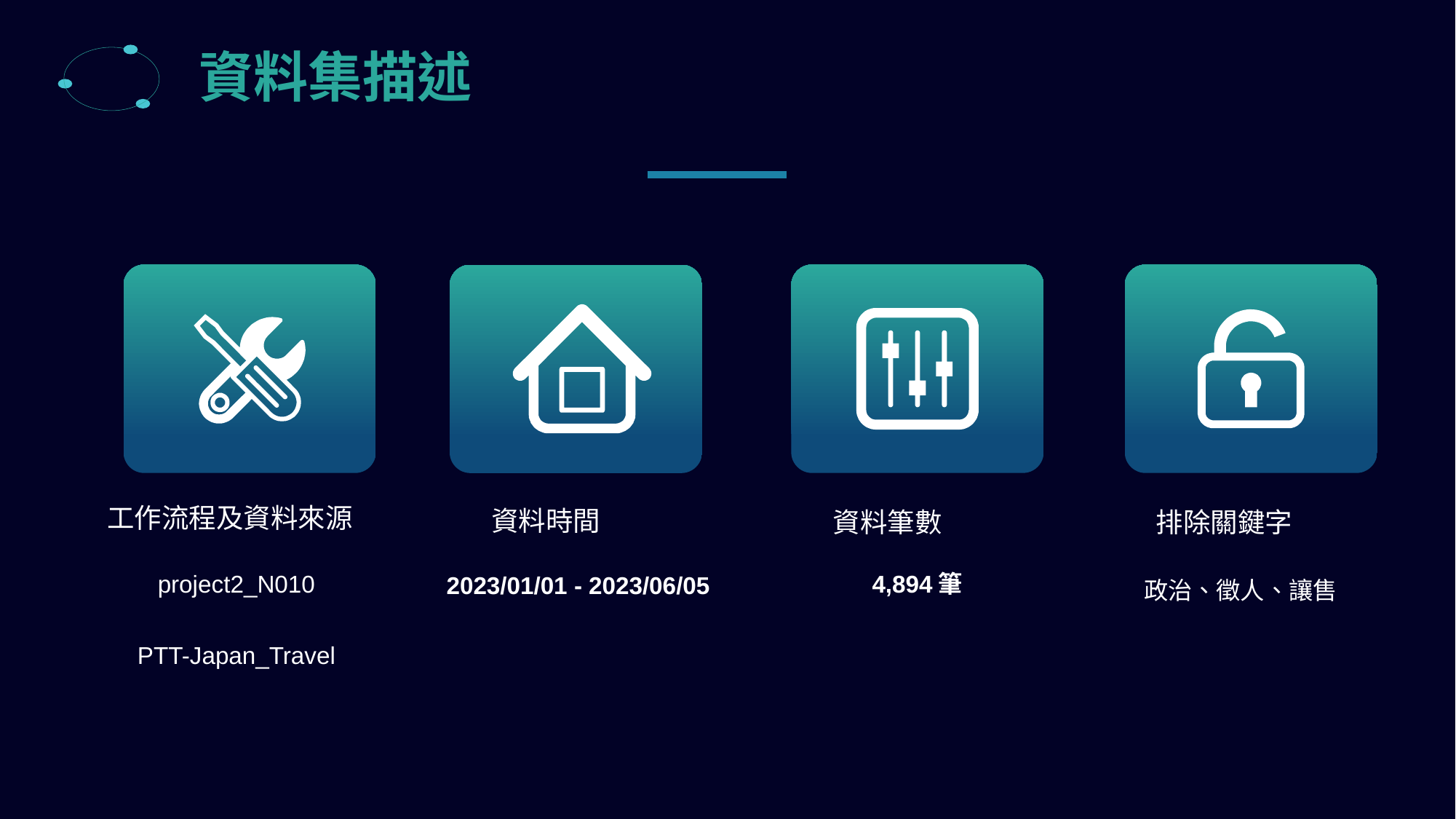

資料集描述

工作流程及資料來源

資料時間
排除關鍵字
資料筆數
project2_N010
PTT-Japan_Travel
4,894筆
2023/01/01 - 2023/06/05
政治、徵人、讓售